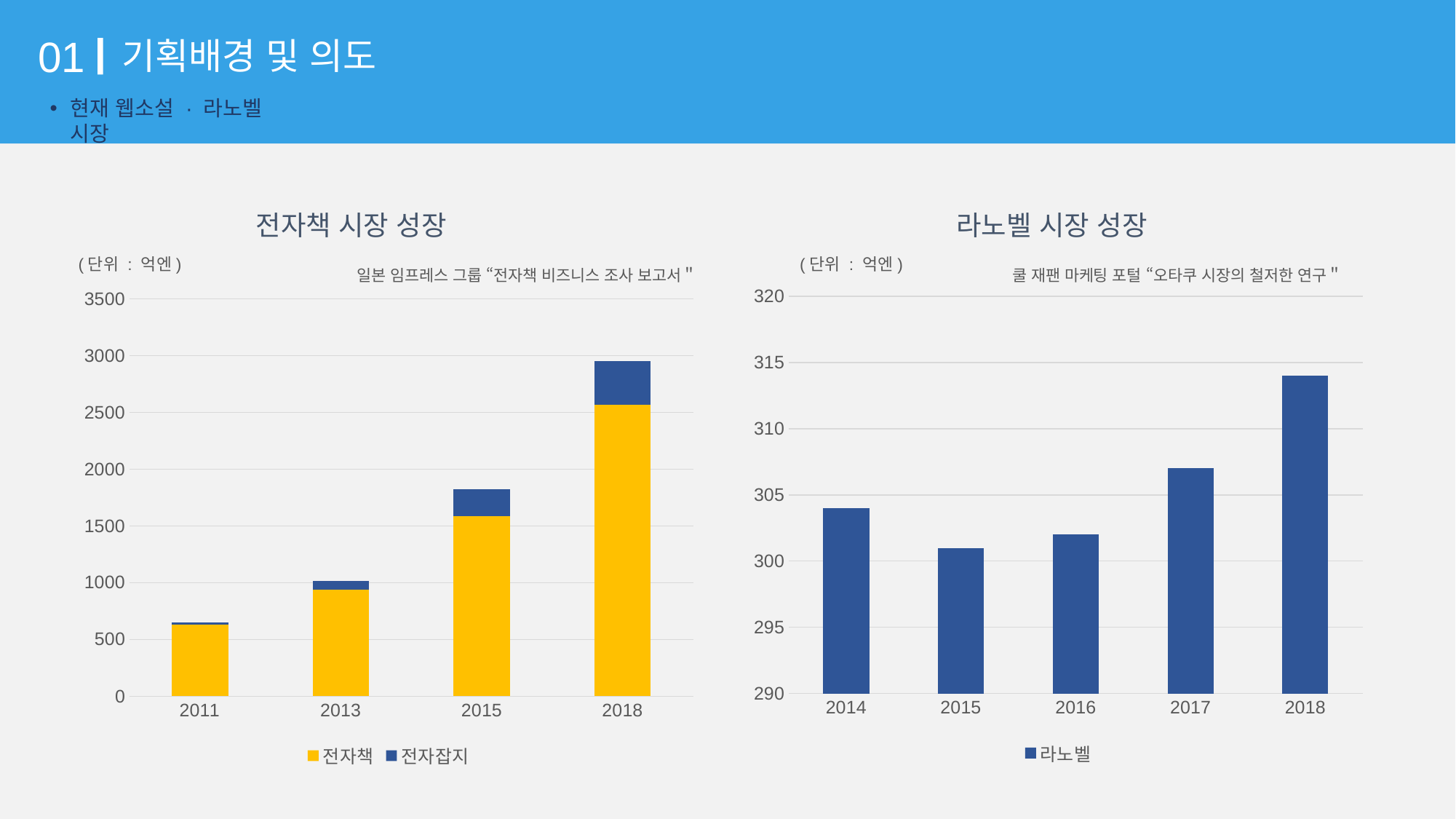

01
기획배경 및 의도

현재 웹소설 · 라노벨 시장
전자책 시장 성장
라노벨 시장 성장
(단위 : 억엔)
(단위 : 억엔)
일본 임프레스 그룹 “전자책 비즈니스 조사 보고서＂
쿨 재팬 마케팅 포털 “오타쿠 시장의 철저한 연구＂

### Chart

| Category | 라노벨 |
|---|---|
| 2014 | 304.0 |
| 2015 | 301.0 |
| 2016 | 302.0 |
| 2017 | 307.0 |
| 2018 | 314.0 |

### Chart

| Category | 전자책 | 전자잡지 |
|---|---|---|
| 2011 | 629.0 | 22.0 |
| 2013 | 936.0 | 77.0 |
| 2015 | 1584.0 | 242.0 |
| 2018 | 2570.0 | 380.0 |